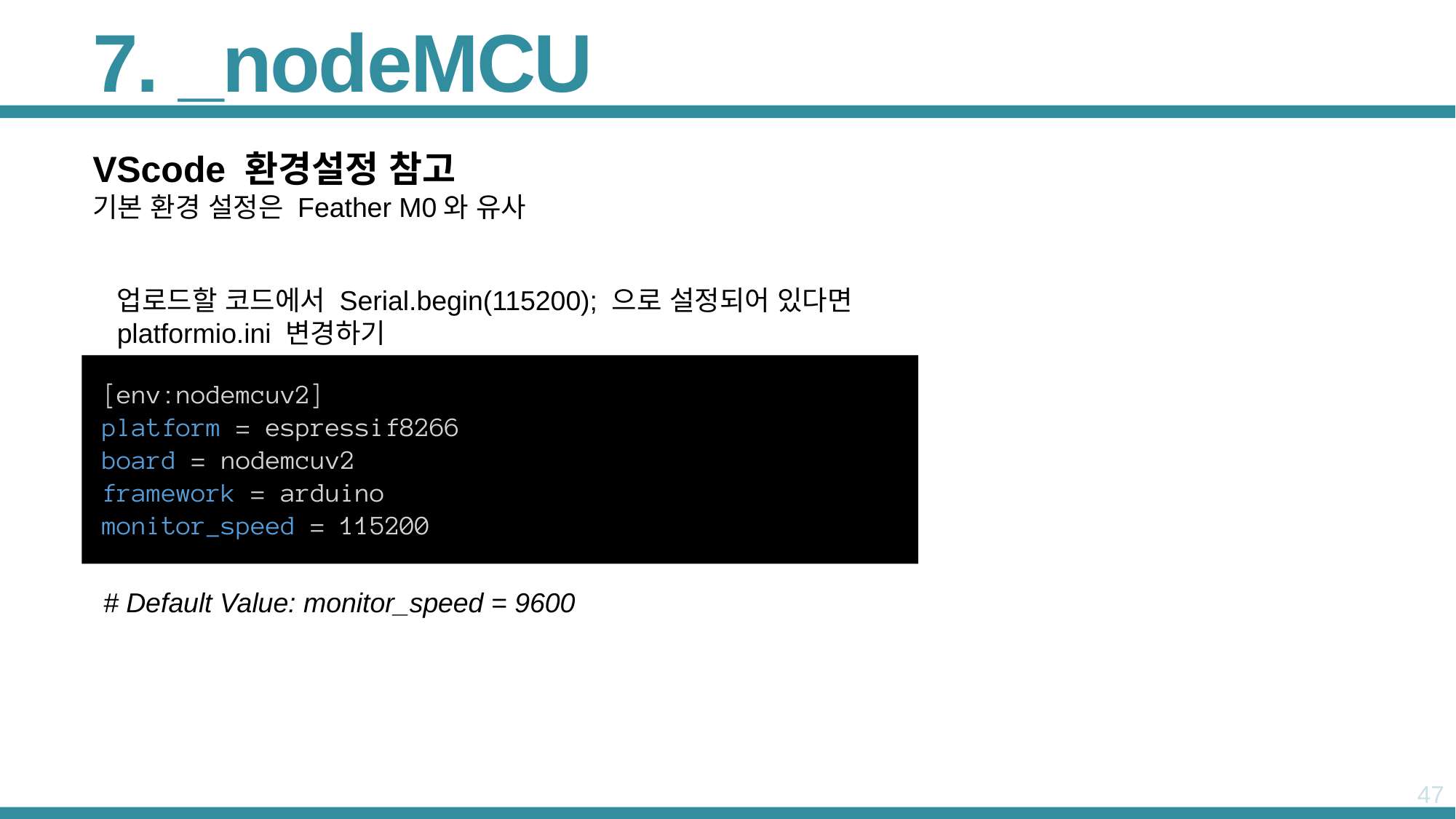

# 7. _nodeMCU
VScode 환경설정 참고
기본 환경 설정은 Feather M0와 유사
업로드할 코드에서 Serial.begin(115200); 으로 설정되어 있다면
platformio.ini 변경하기

[env:nodemcuv2]
platform = espressif8266
board = nodemcuv2
framework = arduino
monitor_speed = 115200
# Default Value: monitor_speed = 9600
47